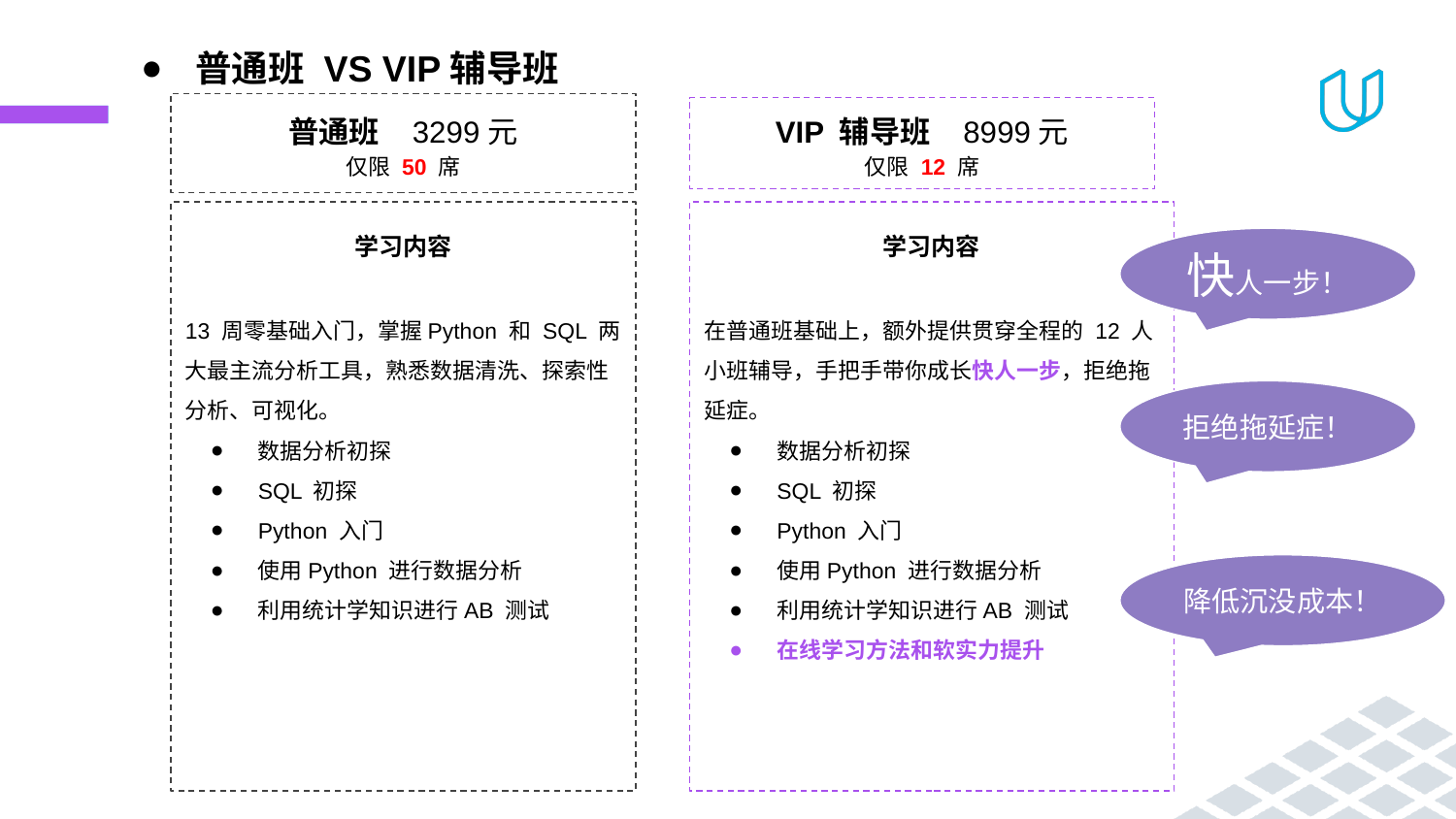

# 普通班 VS VIP辅导班
普通班   3299元
仅限 50 席
VIP 辅导班   8999元
仅限 12 席

学习内容

13 周零基础入门，掌握Python 和 SQL 两大最主流分析工具，熟悉数据清洗、探索性分析、可视化。
数据分析初探
SQL 初探
Python 入门
使用Python 进行数据分析
利用统计学知识进行AB 测试
学习内容

在普通班基础上，额外提供贯穿全程的 12 人小班辅导，手把手带你成长快人一步，拒绝拖延症。
数据分析初探
SQL 初探
Python 入门
使用Python 进行数据分析
利用统计学知识进行AB 测试
在线学习方法和软实力提升
快人一步！
拒绝拖延症！
降低沉没成本！